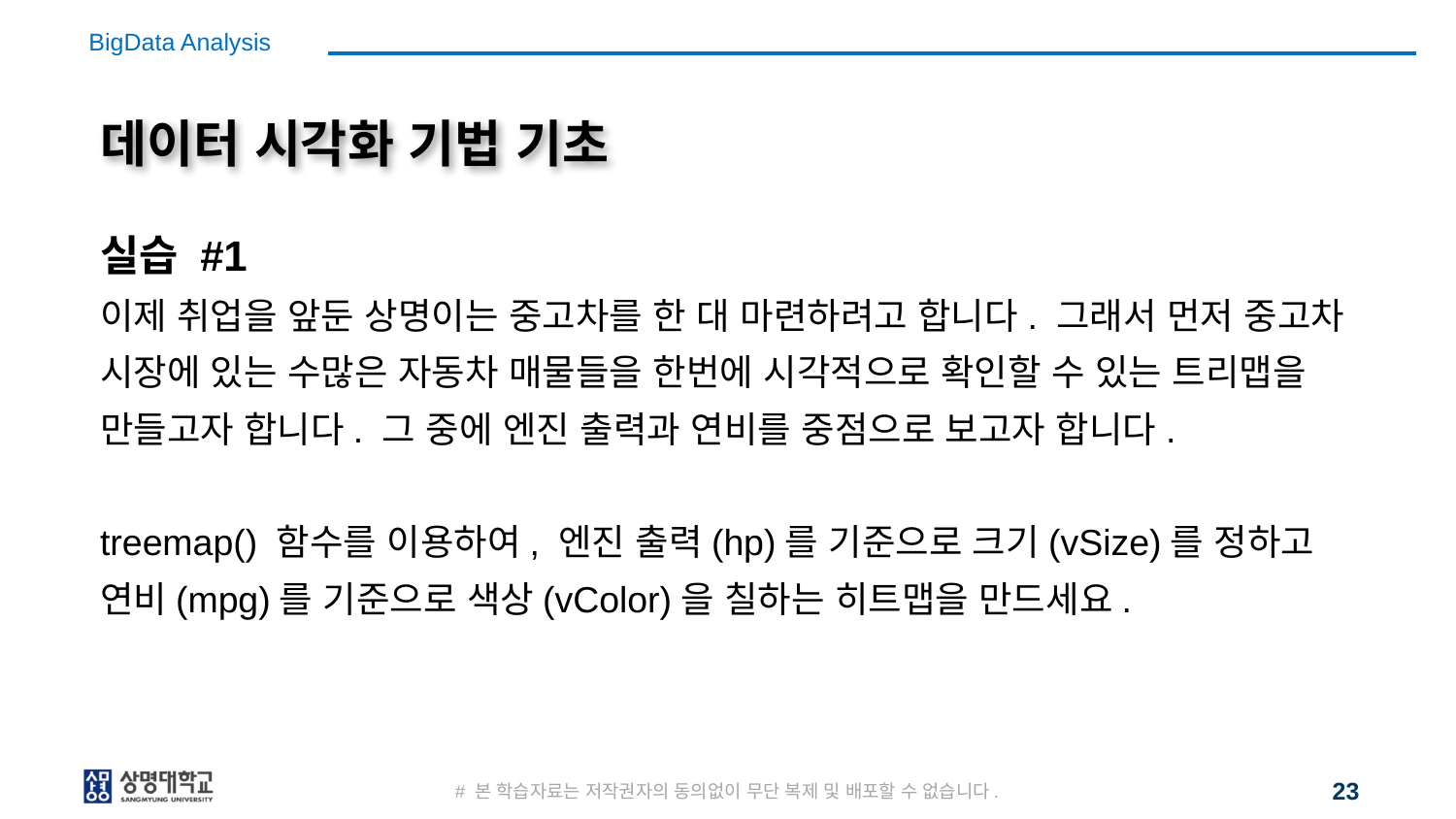

# 데이터 시각화 기법 기초
실습 #1
이제 취업을 앞둔 상명이는 중고차를 한 대 마련하려고 합니다. 그래서 먼저 중고차 시장에 있는 수많은 자동차 매물들을 한번에 시각적으로 확인할 수 있는 트리맵을 만들고자 합니다. 그 중에 엔진 출력과 연비를 중점으로 보고자 합니다.
treemap() 함수를 이용하여, 엔진 출력(hp)를 기준으로 크기(vSize)를 정하고 연비(mpg)를 기준으로 색상(vColor)을 칠하는 히트맵을 만드세요.
23
# 본 학습자료는 저작권자의 동의없이 무단 복제 및 배포할 수 없습니다.